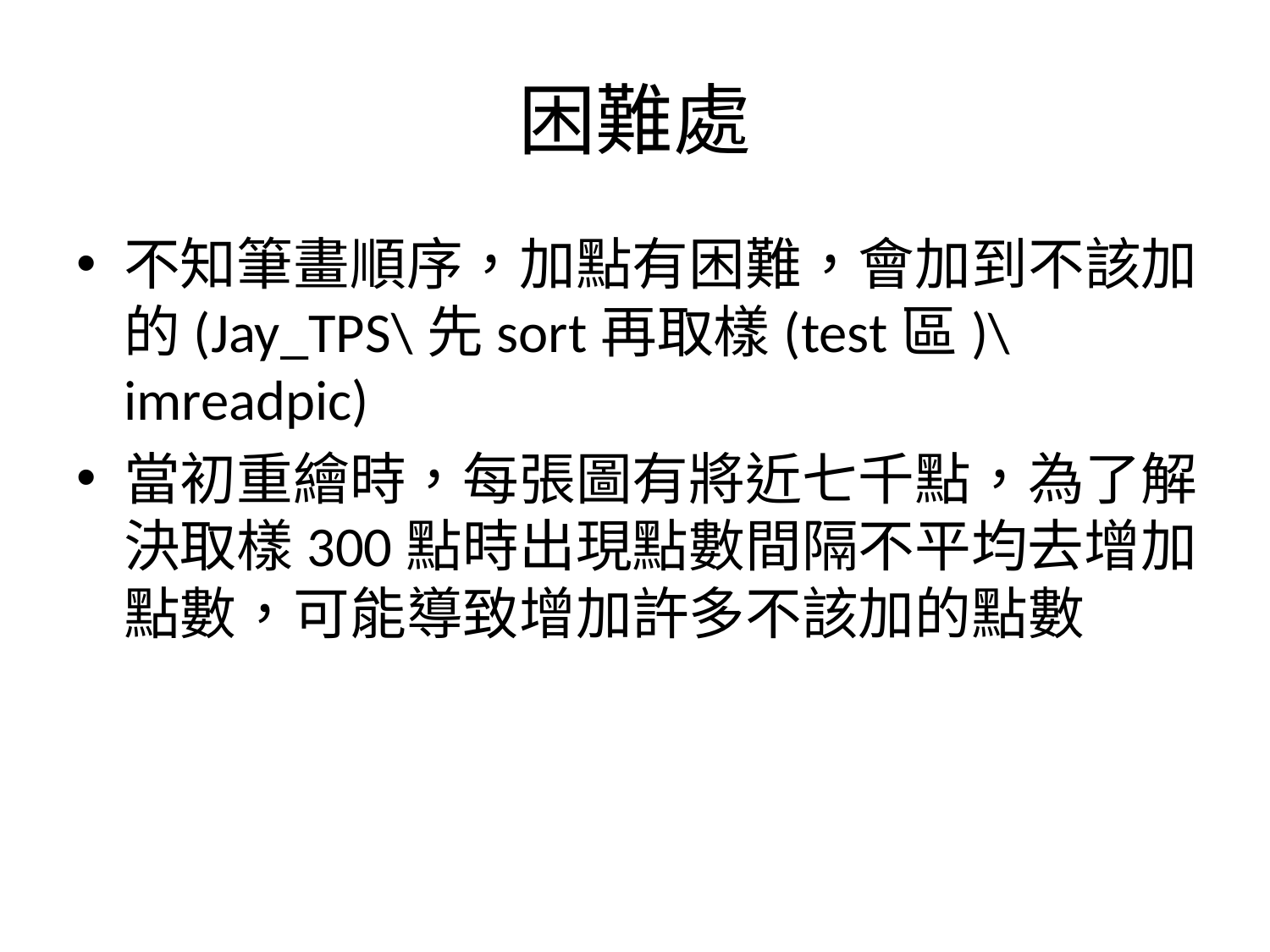

# 困難處
不知筆畫順序，加點有困難，會加到不該加的(Jay_TPS\先sort再取樣(test區)\imreadpic)
當初重繪時，每張圖有將近七千點，為了解決取樣300點時出現點數間隔不平均去增加點數，可能導致增加許多不該加的點數